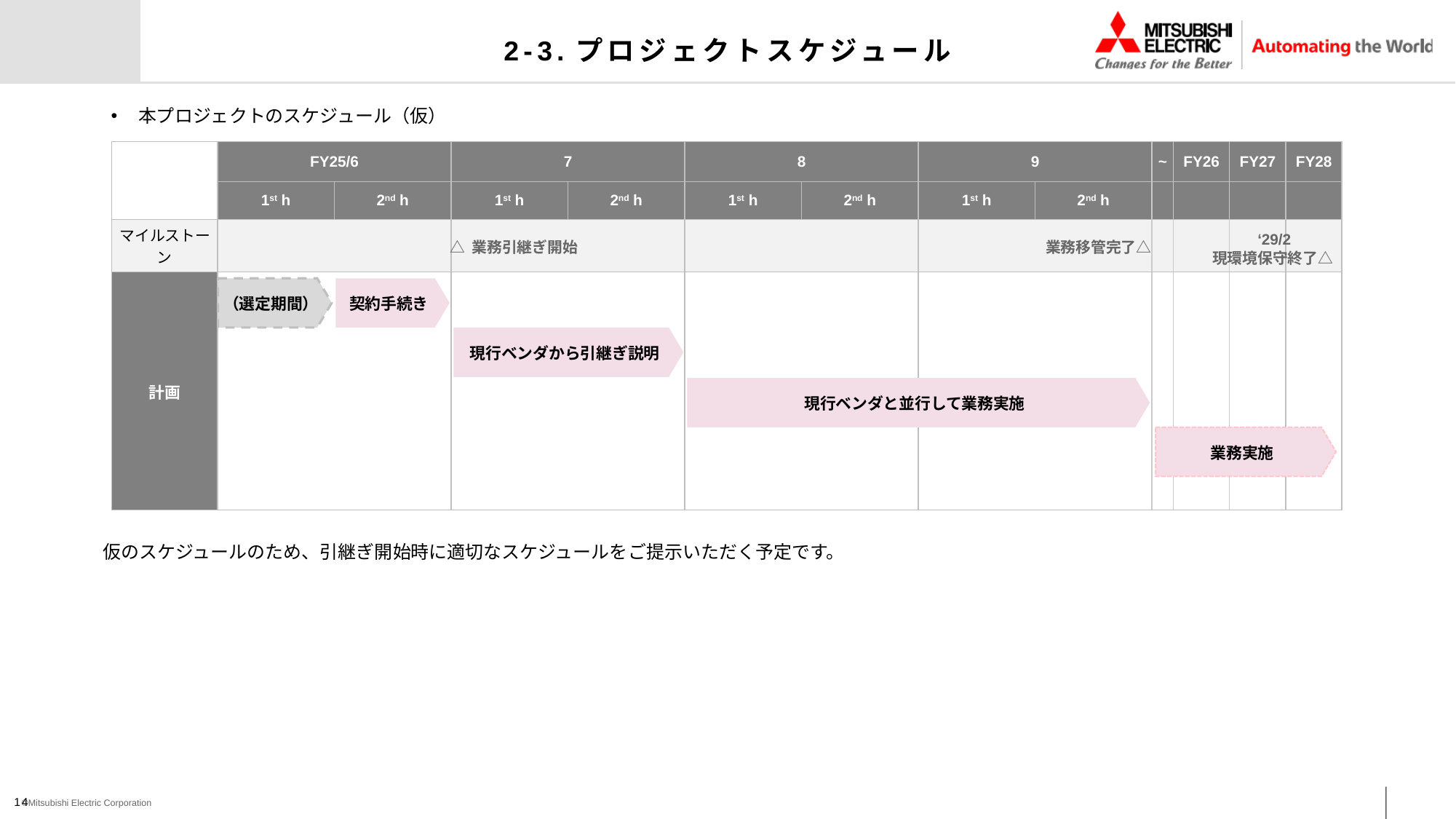

# 2-3.プロジェクトスケジュール
本プロジェクトのスケジュール（仮）
|  | FY25/6 |  | 7 |  | 8 |  | 9 |  | ~ | FY26 | FY27 | FY28 |
| --- | --- | --- | --- | --- | --- | --- | --- | --- | --- | --- | --- | --- |
|  | 1st h | 2nd h | 1st h | 2nd h | 1st h | 2nd h | 1st h | 2nd h |  |  |  |  |
| マイルストーン |  |  |  |  |  |  |  |  |  |  |  |  |
| 計画 |  |  |  |  |  |  |  |  |  |  |  |  |
‘29/2
現環境保守終了△
△ 業務引継ぎ開始
業務移管完了△
（選定期間）
契約手続き
現行ベンダから引継ぎ説明
現行ベンダと並行して業務実施
業務実施
仮のスケジュールのため、引継ぎ開始時に適切なスケジュールをご提示いただく予定です。
14